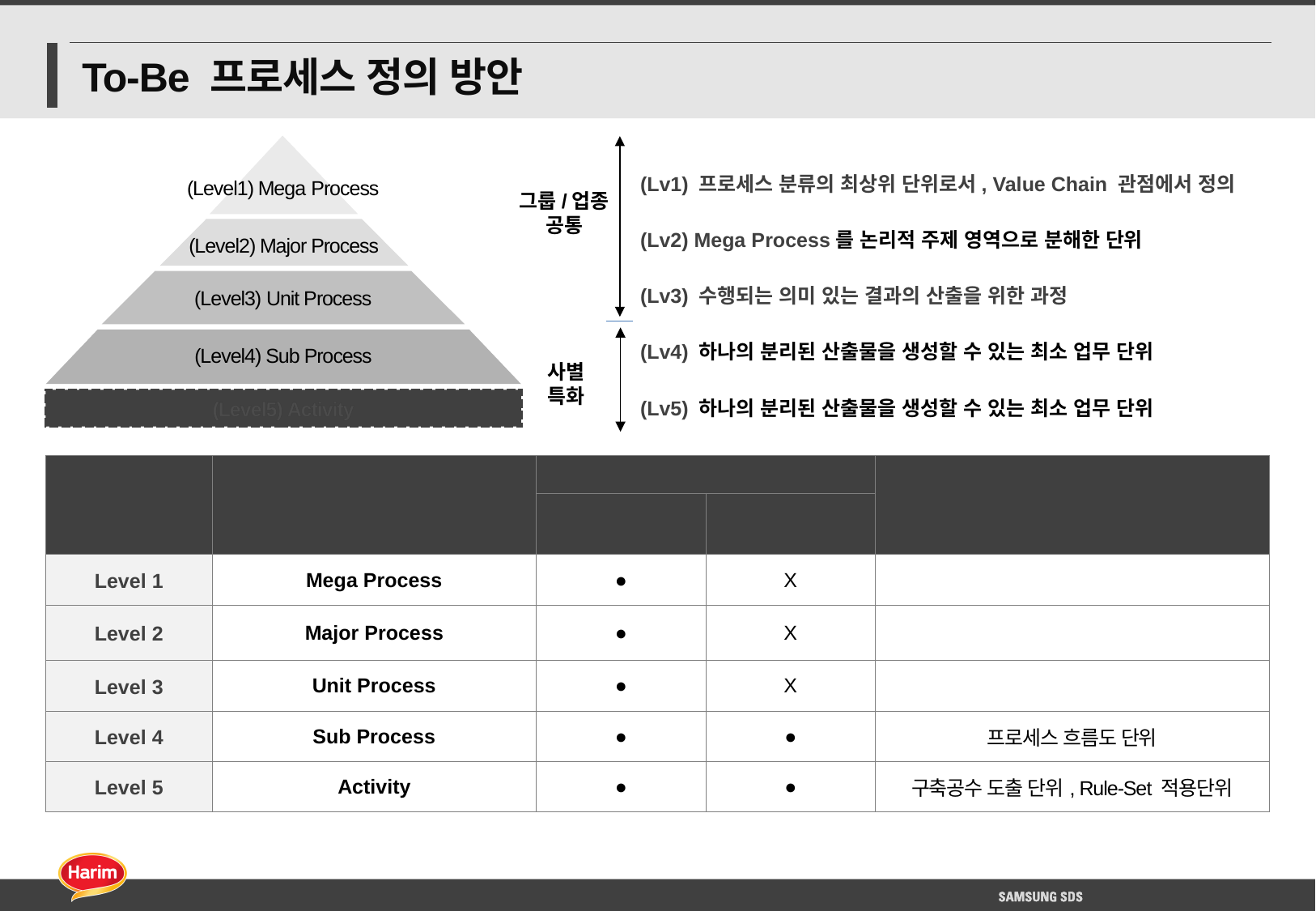

# To-Be 프로세스 정의 방안
(Level1) Mega Process
(Level2) Major Process
(Level3) Unit Process
(Level4) Sub Process
그룹/업종
공통
사별
특화
(Lv1) 프로세스 분류의 최상위 단위로서, Value Chain 관점에서 정의
(Lv2) Mega Process를 논리적 주제 영역으로 분해한 단위
(Lv3) 수행되는 의미 있는 결과의 산출을 위한 과정
(Lv4) 하나의 분리된 산출물을 생성할 수 있는 최소 업무 단위
(Lv5) 하나의 분리된 산출물을 생성할 수 있는 최소 업무 단위
(Level5) Activity
| 레벨 | 프로세스단위 | 정의 기준 |  | 비고 |
| --- | --- | --- | --- | --- |
|  |  | 공통 (그룹/업종) | 특화 (계열사별) |  |
| Level 1 | Mega Process | ● | X |  |
| Level 2 | Major Process | ● | X |  |
| Level 3 | Unit Process | ● | X |  |
| Level 4 | Sub Process | ● | ● | 프로세스 흐름도 단위 |
| Level 5 | Activity | ● | ● | 구축공수 도출 단위, Rule-Set 적용단위 |